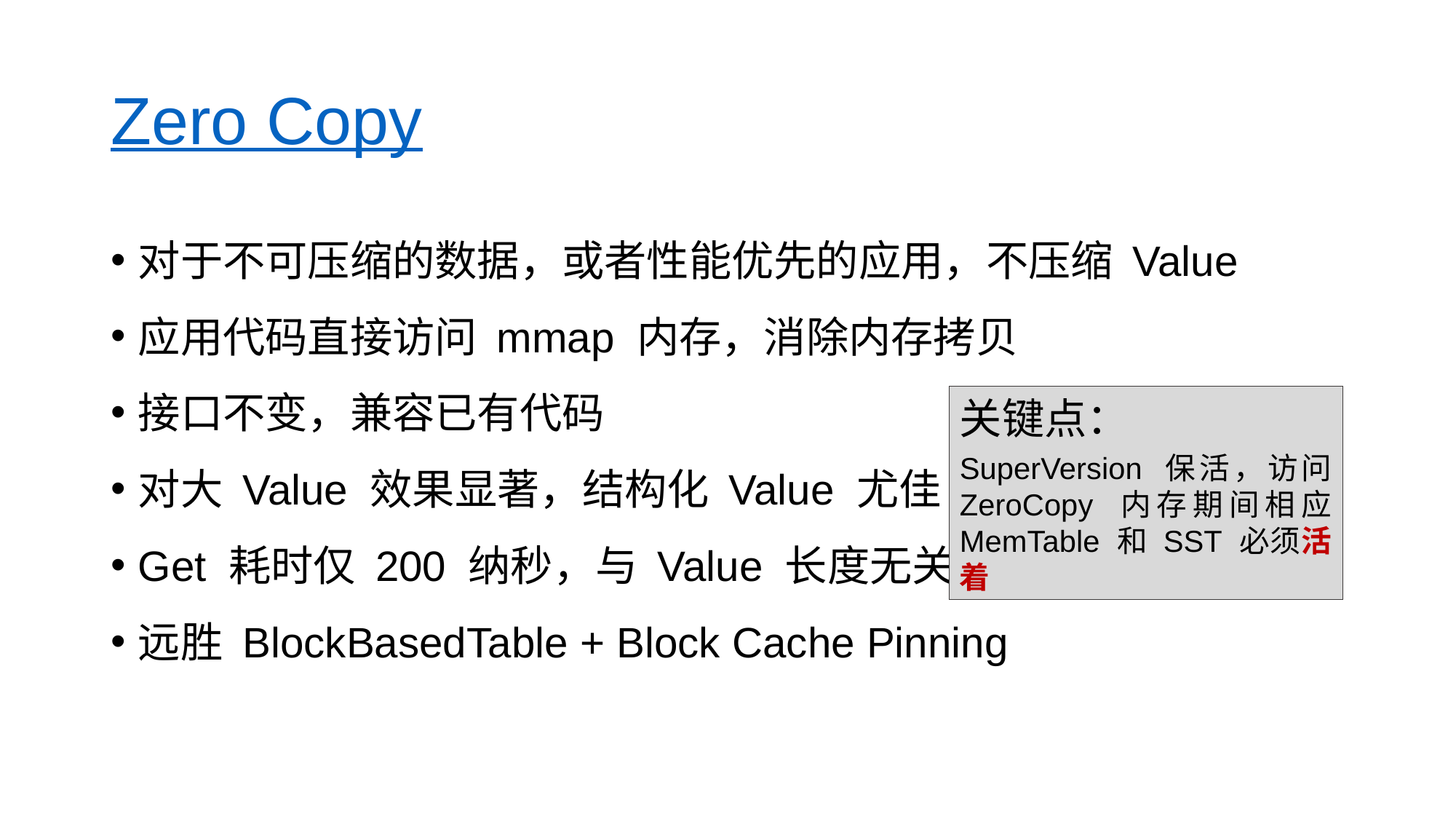

# Zero Copy
对于不可压缩的数据，或者性能优先的应用，不压缩 Value
应用代码直接访问 mmap 内存，消除内存拷贝
接口不变，兼容已有代码
对大 Value 效果显著，结构化 Value 尤佳
Get 耗时仅 200 纳秒，与 Value 长度无关
远胜 BlockBasedTable + Block Cache Pinning
关键点：
SuperVersion 保活，访问 ZeroCopy 内存期间相应 MemTable 和 SST 必须活着